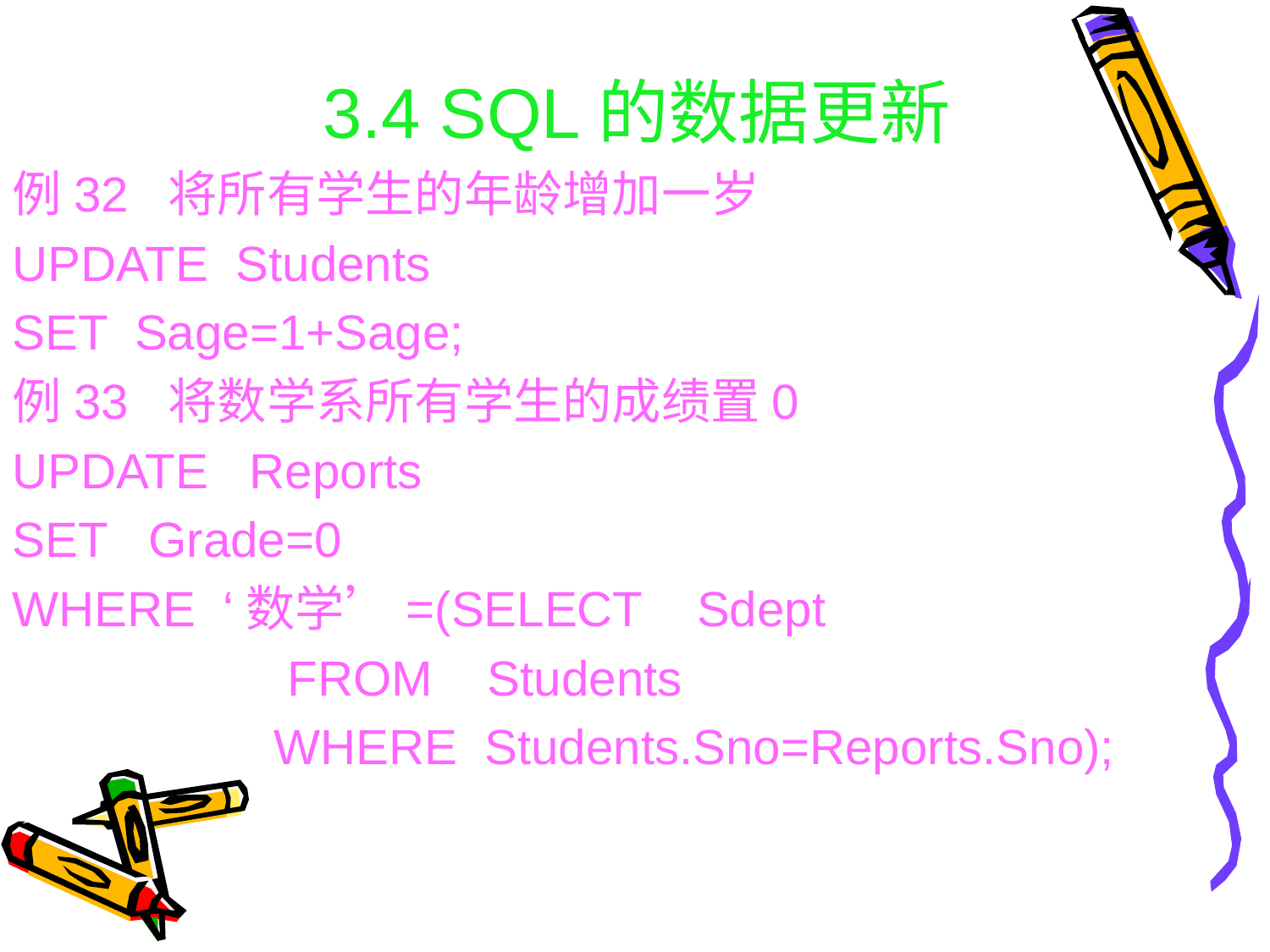

# 3.4 SQL的数据更新
例32  将所有学生的年龄增加一岁
UPDATE  Students
SET  Sage=1+Sage;
例33  将数学系所有学生的成绩置0
UPDATE   Reports
SET   Grade=0
WHERE  ‘数学’=(SELECT    Sdept
                    FROM    Students
                   WHERE  Students.Sno=Reports.Sno);